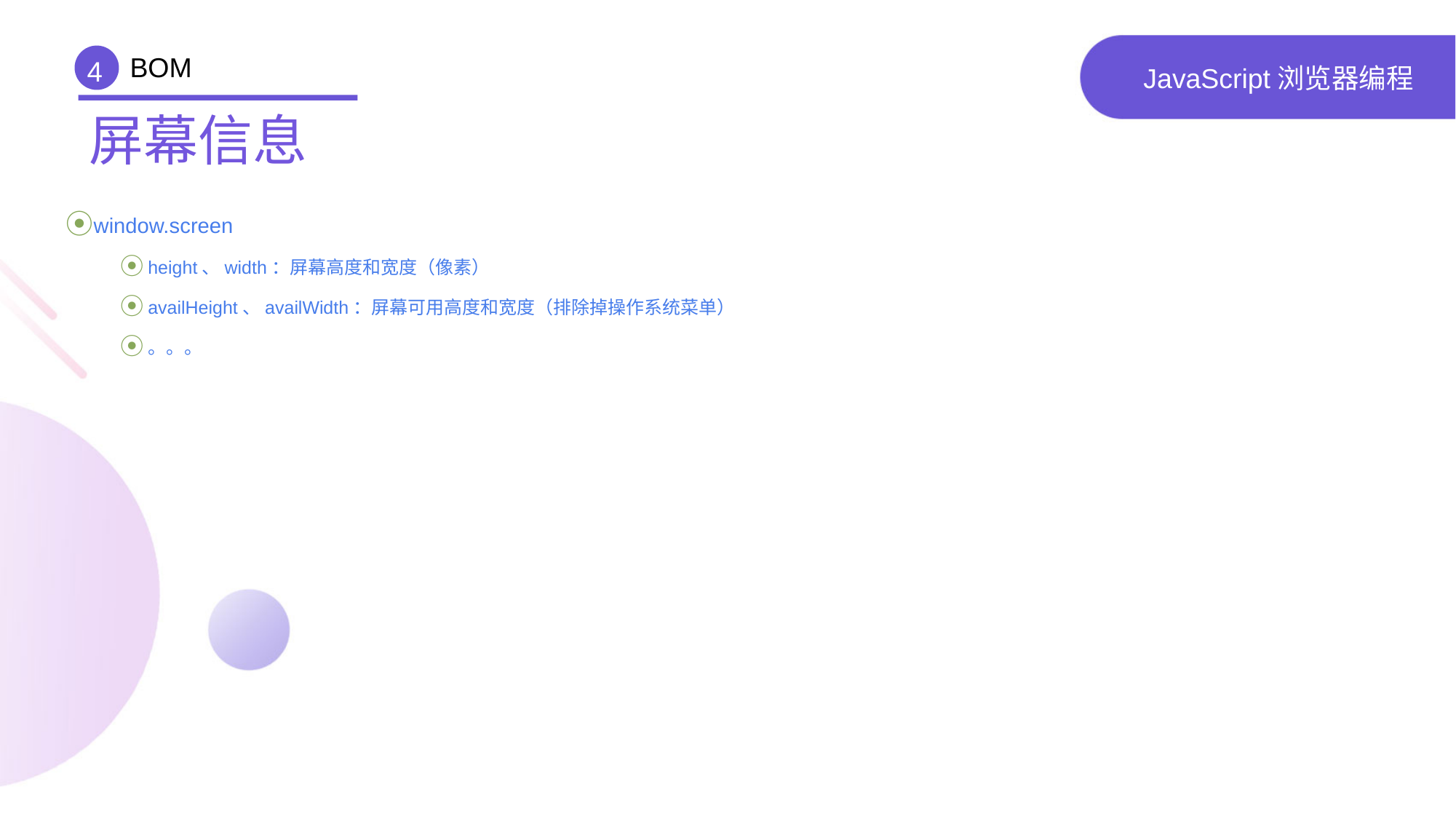

BOM
4
# JavaScript浏览器编程
屏幕信息
window.screen
height、width：屏幕高度和宽度（像素）
availHeight、availWidth：屏幕可用高度和宽度（排除掉操作系统菜单）
。。。